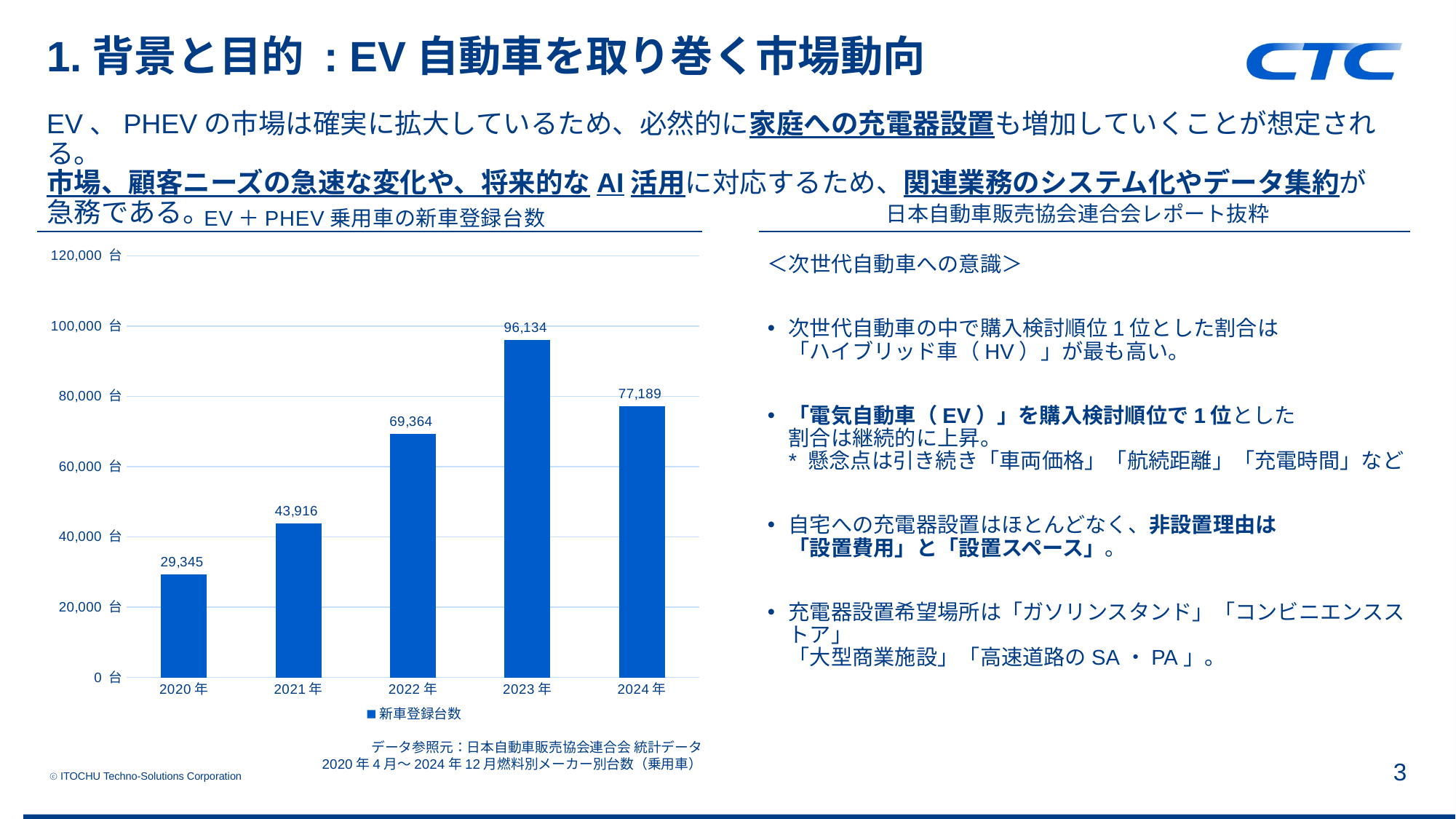

# 1.背景と目的 : EV自動車を取り巻く市場動向
EV、PHEVの市場は確実に拡大しているため、必然的に家庭への充電器設置も増加していくことが想定される。
市場、顧客ニーズの急速な変化や、将来的なAI活用に対応するため、関連業務のシステム化やデータ集約が急務である。

### Chart: EV＋PHEV乗用車の新車登録台数

| Category | 新車登録台数 |
|---|---|
| 2020年 | 29345.0 |
| 2021年 | 43916.0 |
| 2022年 | 69364.0 |
| 2023年 | 96134.0 |
| 2024年 | 77189.0 |
日本自動車販売協会連合会レポート抜粋
＜次世代自動車への意識＞

次世代自動車の中で購入検討順位1位とした割合は
「ハイブリッド車（HV）」が最も高い。

「電気自動車（EV）」を購入検討順位で1位とした
割合は継続的に上昇。
* 懸念点は引き続き「車両価格」「航続距離」「充電時間」など

自宅への充電器設置はほとんどなく、非設置理由は
「設置費用」と「設置スペース」。

充電器設置希望場所は「ガソリンスタンド」「コンビニエンスストア」
「大型商業施設」「高速道路のSA・PA」。

データ参照元：日本自動車販売協会連合会 統計データ
2020年4月～2024年12月燃料別メーカー別台数（乗用車）
「今回、“工事記録”を集める目的って、主にどれが一番近いですか？（マーケ／品質安全／CS／経営指標/自社開発のため/そのほか…）」
「もしマーケ目的が主なら、顧客アンケート等で代替できる部分と、工事データじゃないと無理な部分ってどこですか？」